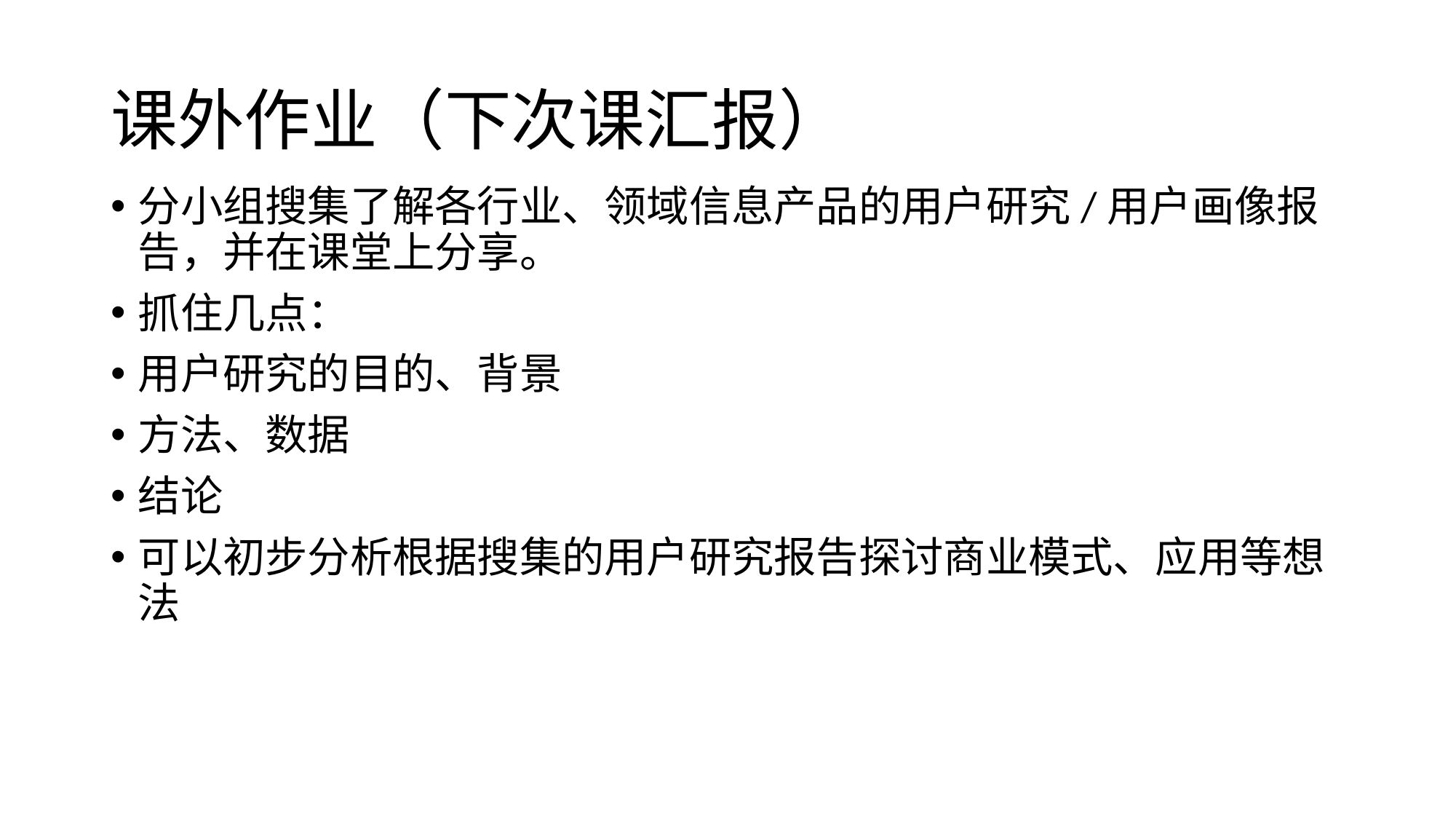

# 课外作业（下次课汇报）
分小组搜集了解各行业、领域信息产品的用户研究/用户画像报告，并在课堂上分享。
抓住几点：
用户研究的目的、背景
方法、数据
结论
可以初步分析根据搜集的用户研究报告探讨商业模式、应用等想法